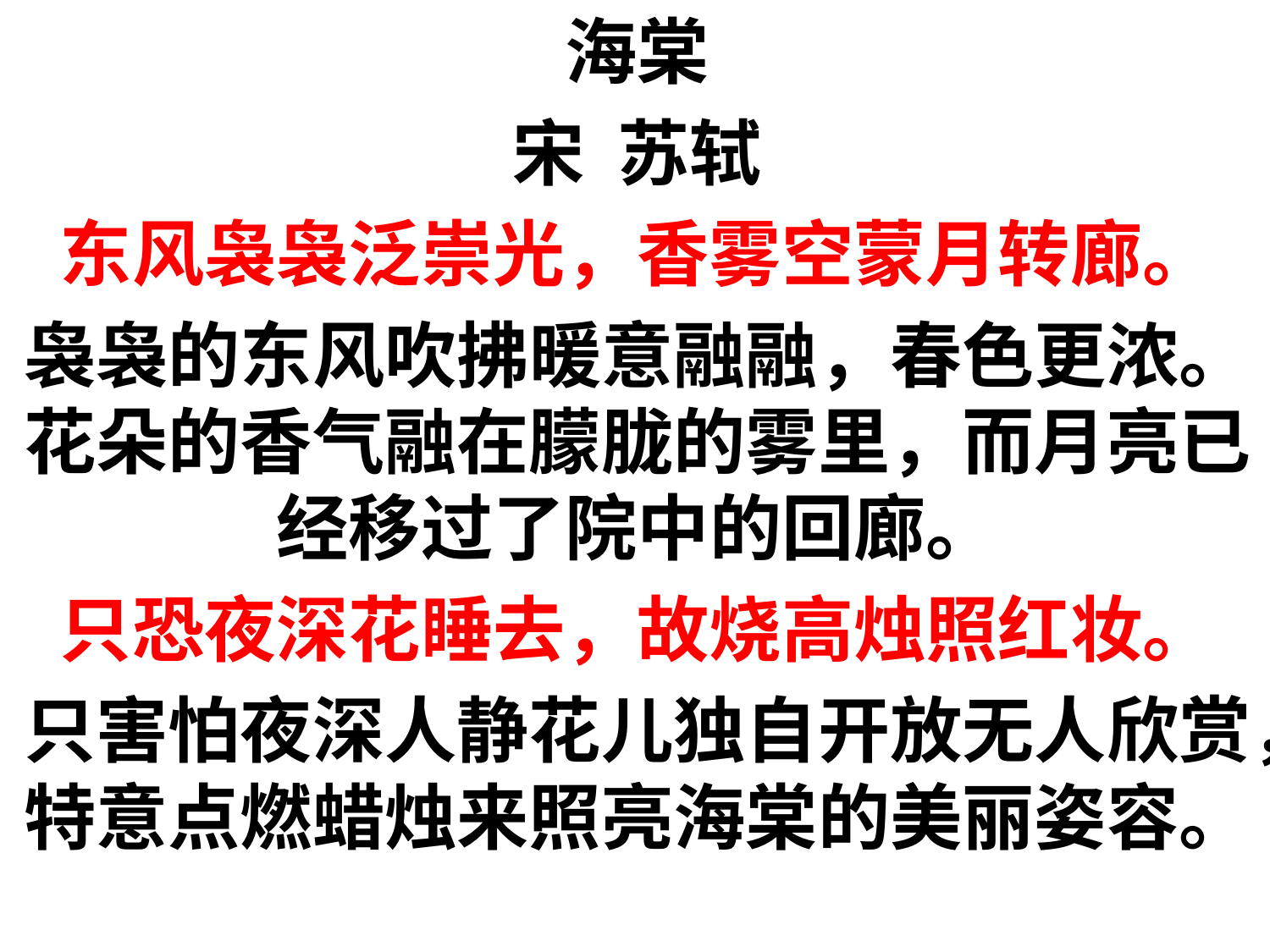

海棠
宋  苏轼
东风袅袅泛崇光，香雾空蒙月转廊。
袅袅的东风吹拂暖意融融，春色更浓。花朵的香气融在朦胧的雾里，而月亮已经移过了院中的回廊。
只恐夜深花睡去，故烧高烛照红妆。
只害怕夜深人静花儿独自开放无人欣赏，特意点燃蜡烛来照亮海棠的美丽姿容。